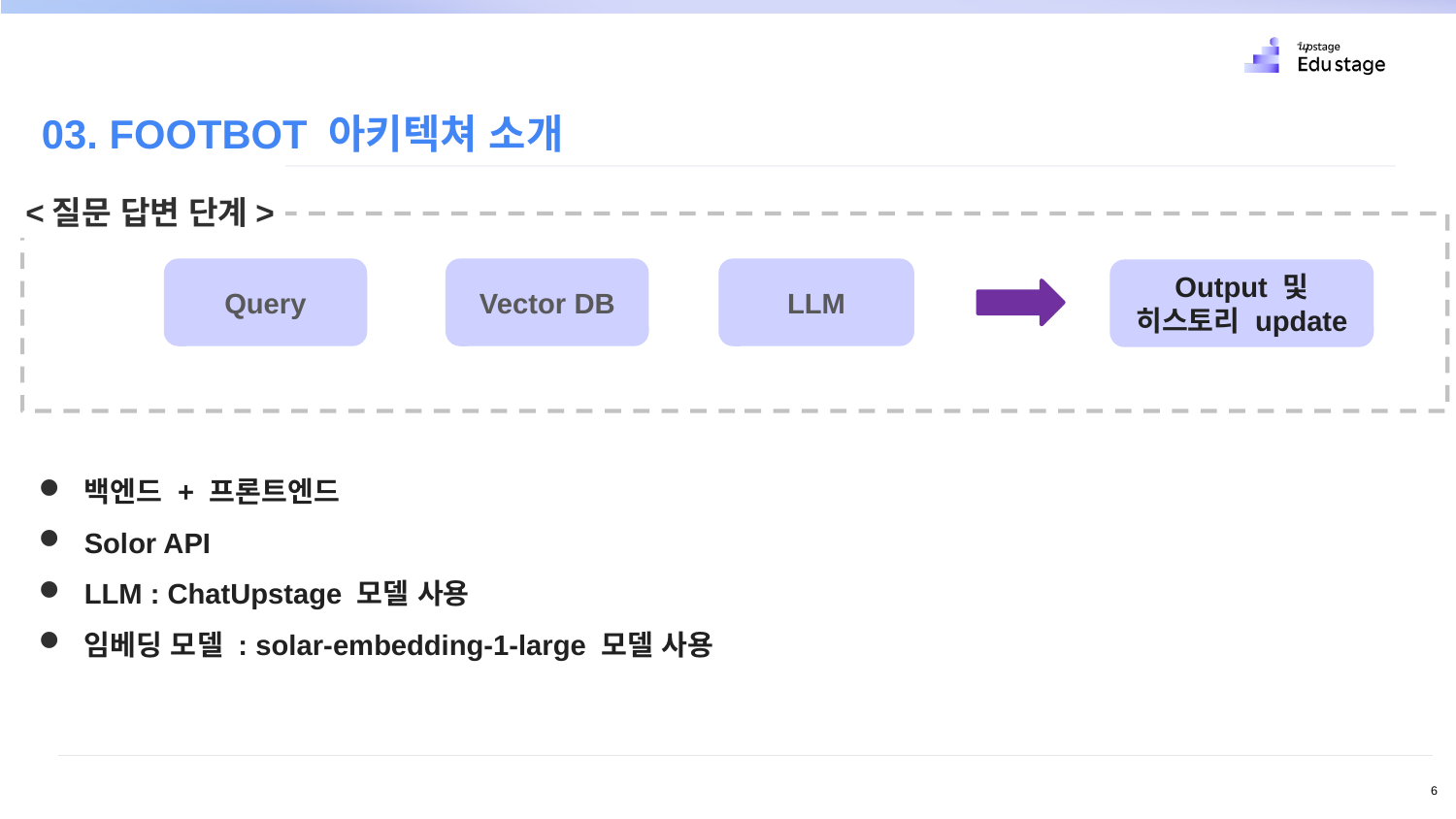

03. FOOTBOT 아키텍쳐 소개
<질문 답변 단계>

Query
Vector DB
LLM
Output 및 히스토리 update

백엔드 + 프론트엔드
Solor API
LLM : ChatUpstage 모델 사용
임베딩 모델 : solar-embedding-1-large 모델 사용